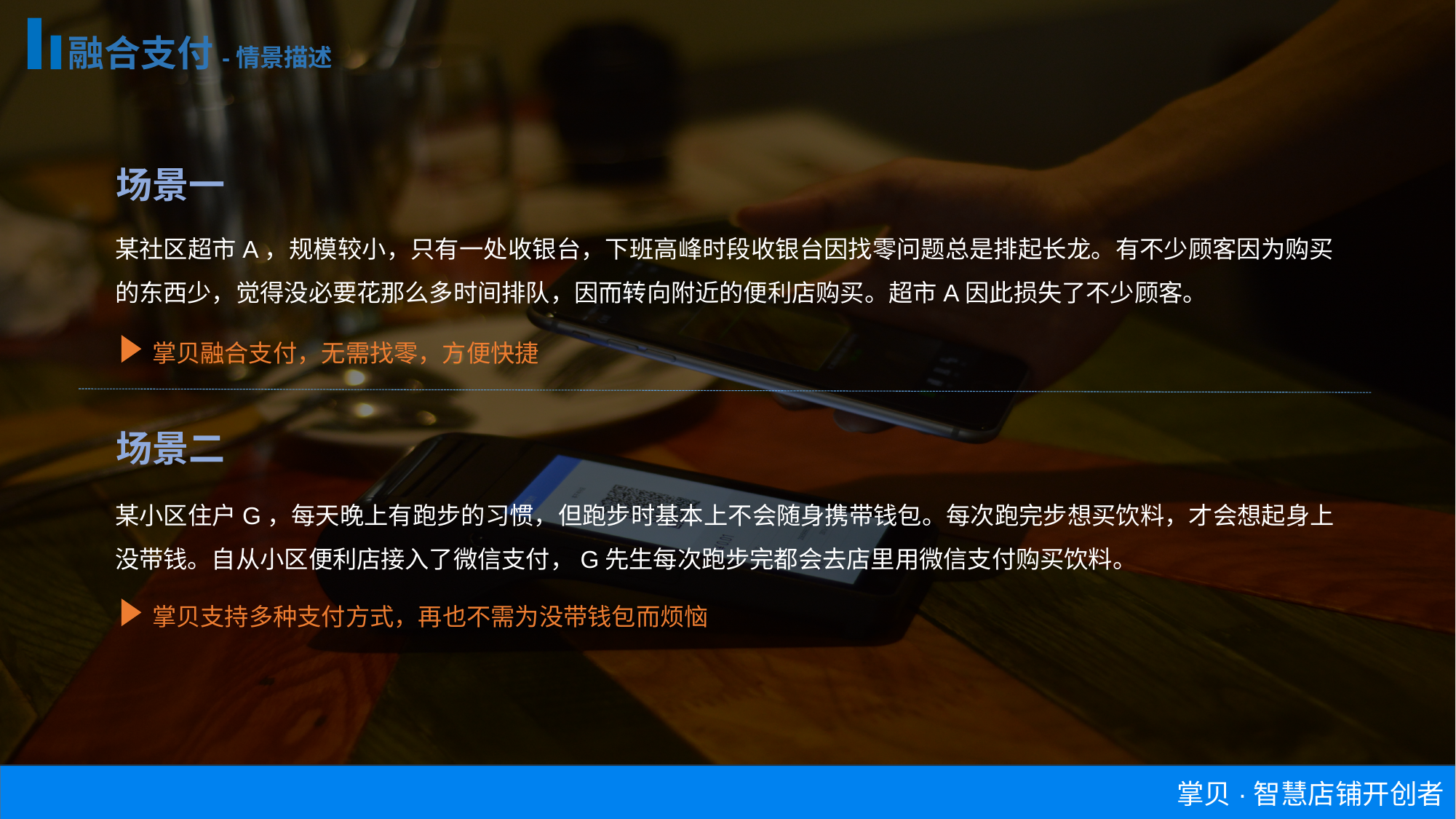

融合支付-情景描述

场景一
某社区超市A，规模较小，只有一处收银台，下班高峰时段收银台因找零问题总是排起长龙。有不少顾客因为购买的东西少，觉得没必要花那么多时间排队，因而转向附近的便利店购买。超市A因此损失了不少顾客。
掌贝融合支付，无需找零，方便快捷

场景二
某小区住户G，每天晚上有跑步的习惯，但跑步时基本上不会随身携带钱包。每次跑完步想买饮料，才会想起身上没带钱。自从小区便利店接入了微信支付，G先生每次跑步完都会去店里用微信支付购买饮料。
掌贝支持多种支付方式，再也不需为没带钱包而烦恼